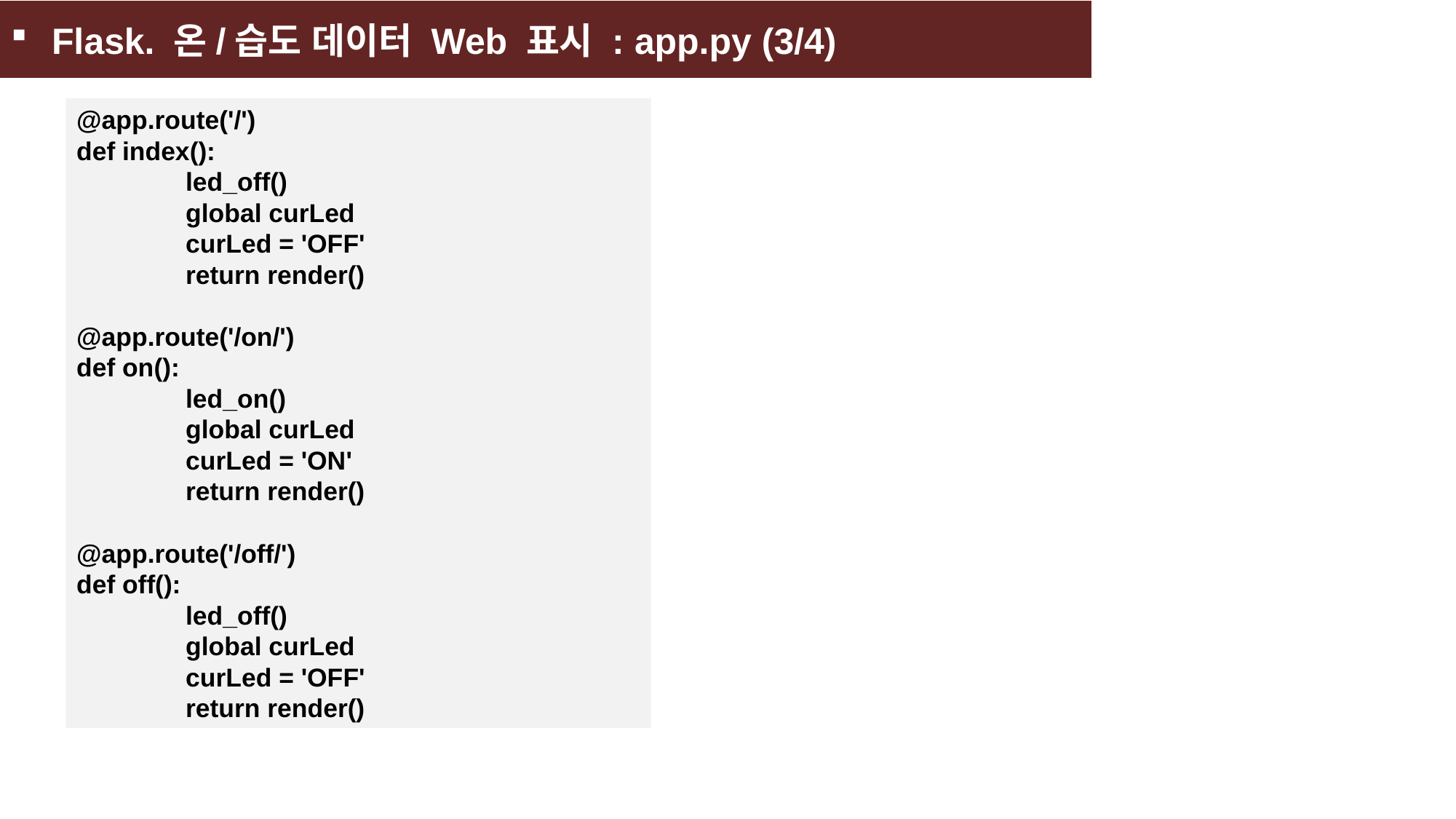

Flask. 온/습도 데이터 Web 표시 : app.py (3/4)
@app.route('/')
def index():
	led_off()
	global curLed
	curLed = 'OFF'
	return render()

@app.route('/on/')
def on():
	led_on()
	global curLed
	curLed = 'ON'
	return render()

@app.route('/off/')
def off():
	led_off()
	global curLed
	curLed = 'OFF'
	return render()